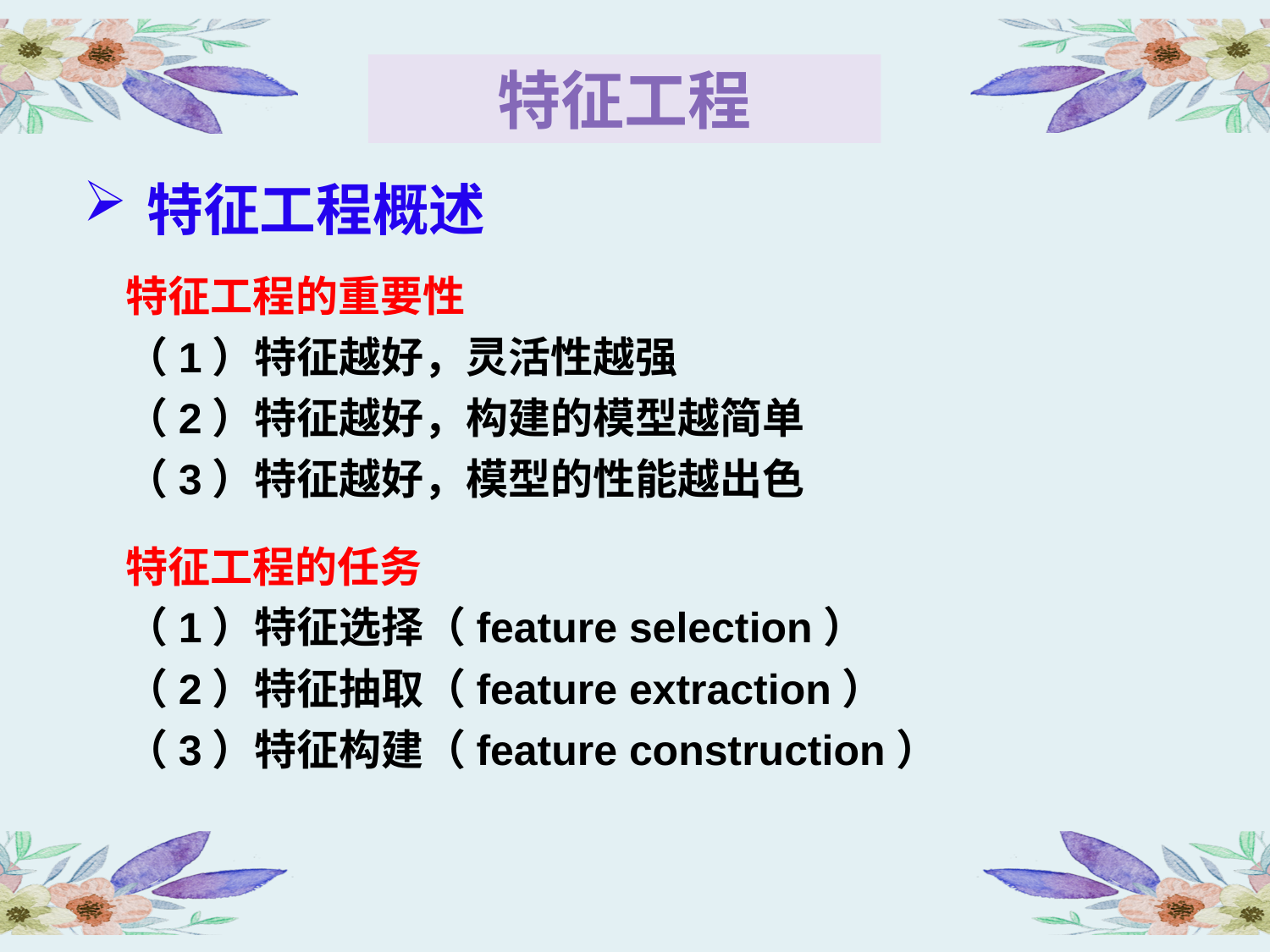

特征工程
特征工程概述
特征工程的重要性
（1）特征越好，灵活性越强
（2）特征越好，构建的模型越简单
（3）特征越好，模型的性能越出色
特征工程的任务
（1）特征选择（feature selection）
（2）特征抽取（feature extraction）
（3）特征构建（feature construction）